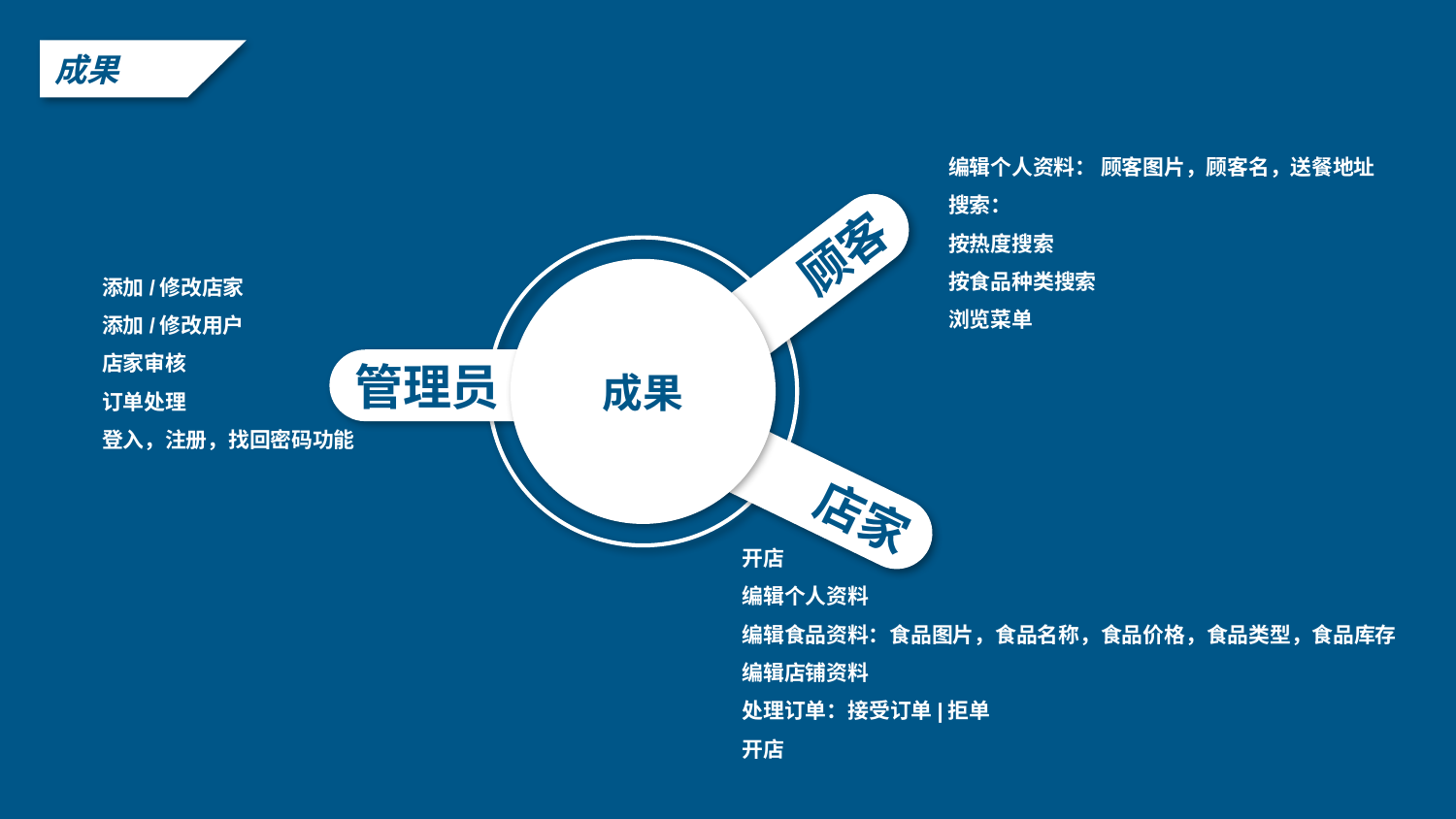

成果
编辑个人资料： 顾客图片，顾客名，送餐地址
搜索：
按热度搜索
按食品种类搜索
浏览菜单

顾客
添加/修改店家
添加/修改用户
店家审核
订单处理
登入，注册，找回密码功能

成果
管理员
店家
开店
编辑个人资料
编辑食品资料：食品图片，食品名称，食品价格，食品类型，食品库存
编辑店铺资料
处理订单：接受订单|拒单
开店